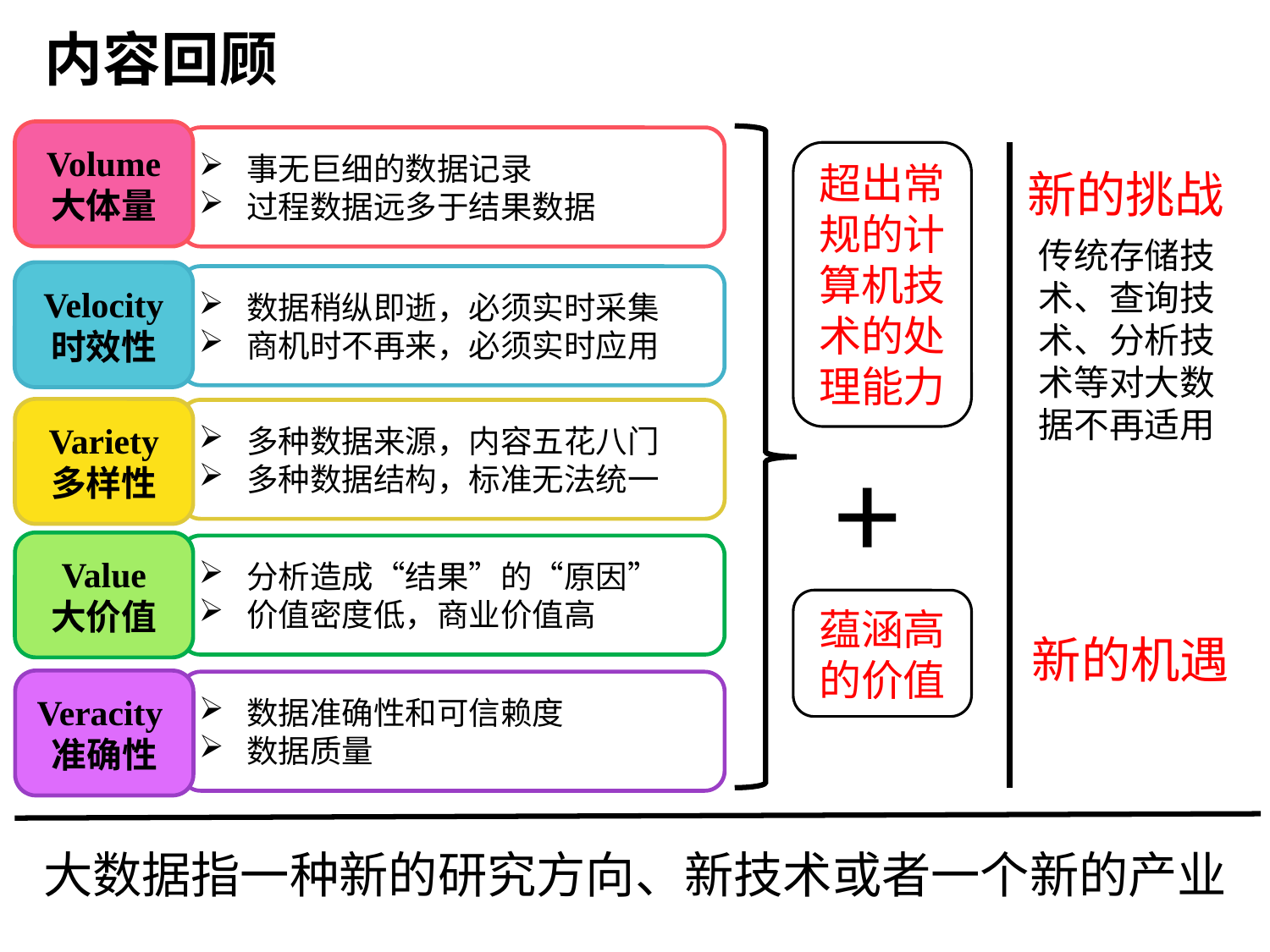

内容回顾
Volume
大体量

事无巨细的数据记录
过程数据远多于结果数据
超出常规的计算机技术的处理能力
新的挑战
传统存储技术、查询技术、分析技术等对大数据不再适用
Velocity
时效性
数据稍纵即逝，必须实时采集
商机时不再来，必须实时应用
Variety
多样性
多种数据来源，内容五花八门
多种数据结构，标准无法统一
+
Value
大价值
分析造成“结果”的“原因”
价值密度低，商业价值高
蕴涵高的价值
新的机遇
Veracity准确性
数据准确性和可信赖度
数据质量
大数据指一种新的研究方向、新技术或者一个新的产业